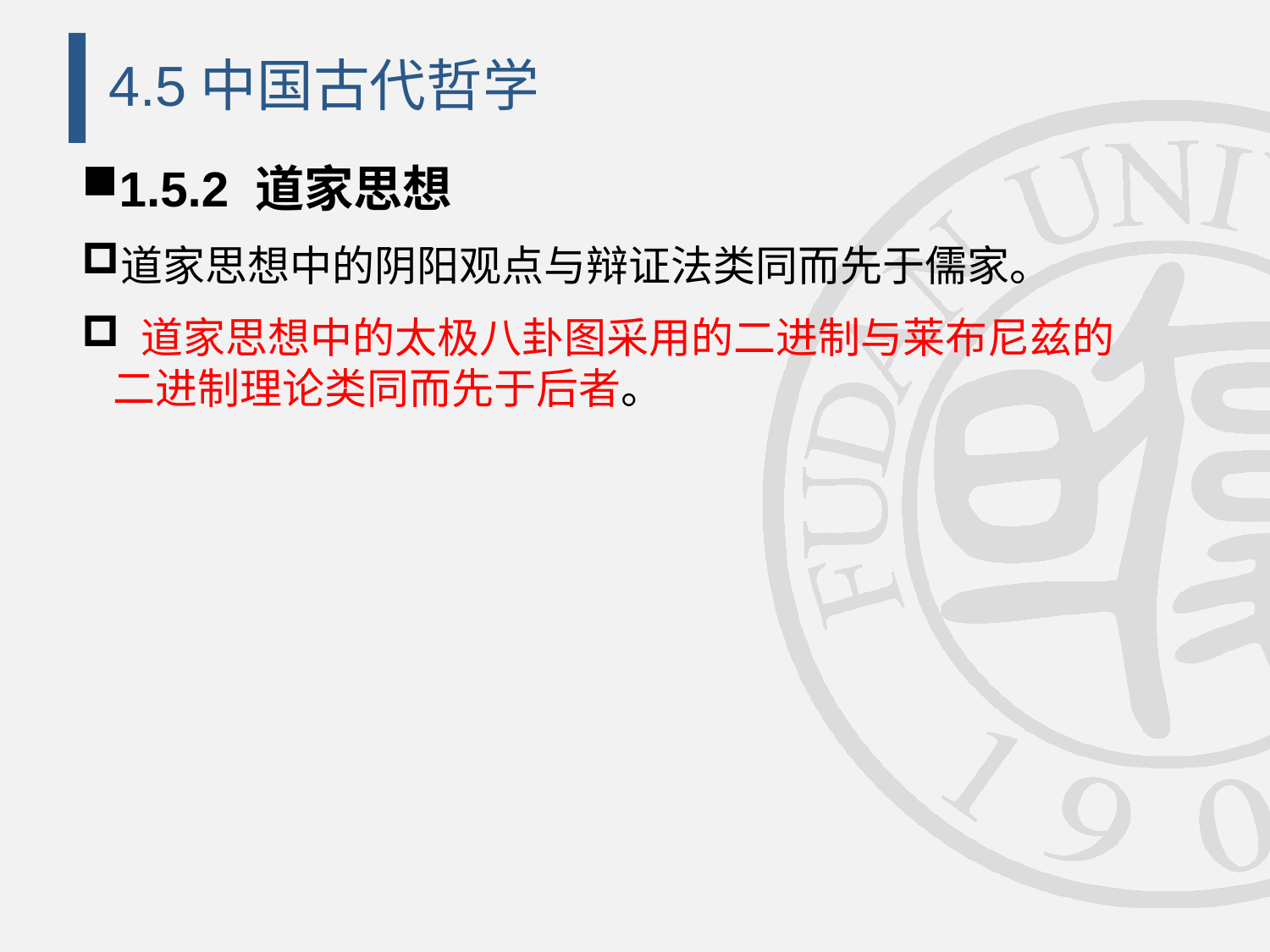

# 4.5中国古代哲学
1.5.2 道家思想
道家思想中的阴阳观点与辩证法类同而先于儒家。
 道家思想中的太极八卦图采用的二进制与莱布尼兹的二进制理论类同而先于后者。